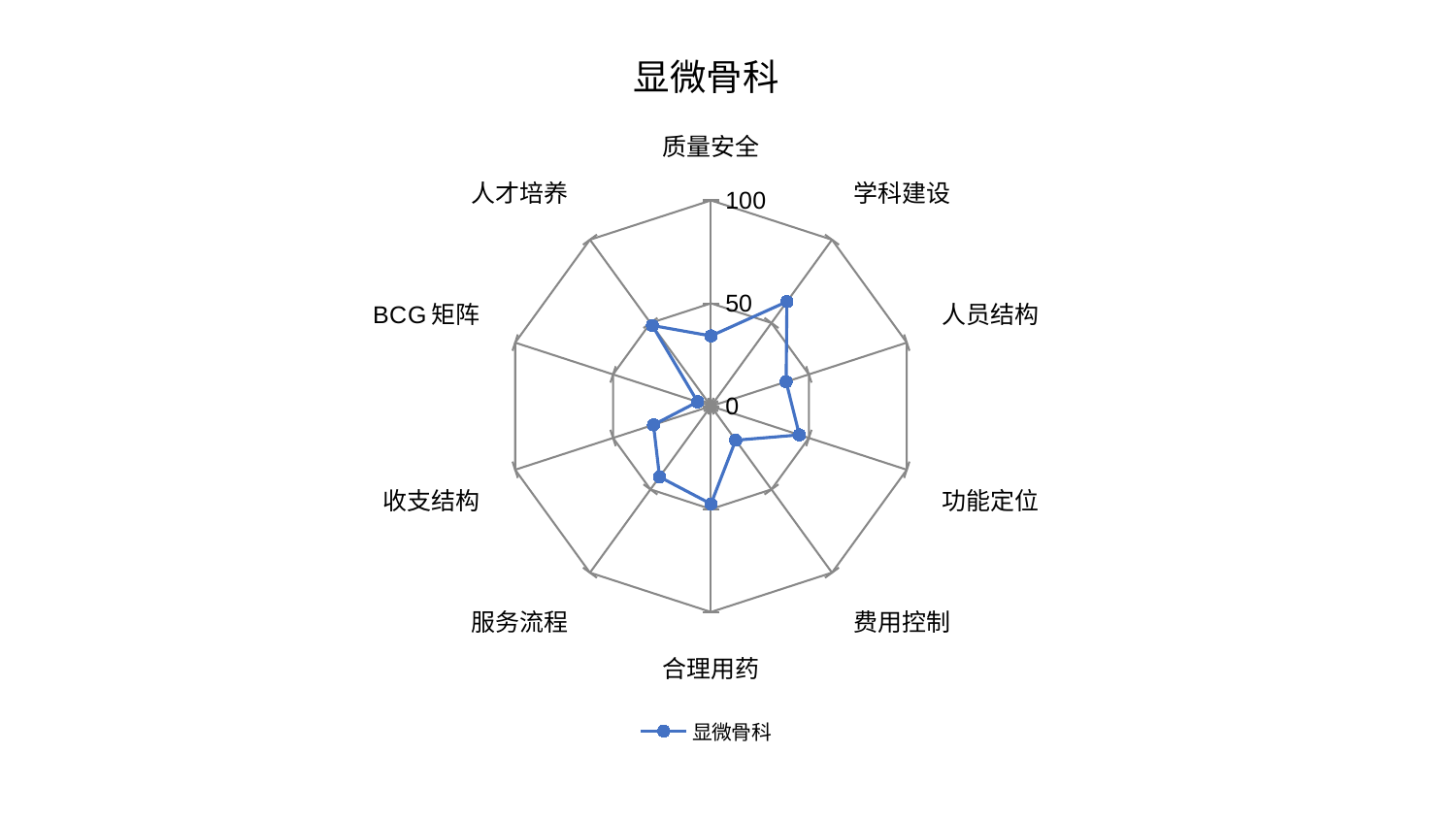

### Chart: 显微骨科

| Category | 显微骨科 |
|---|---|
| 质量安全 | 34.15394181638153 |
| 学科建设 | 62.7865310464075 |
| 人员结构 | 38.38875035073148 |
| 功能定位 | 45.15860352478839 |
| 费用控制 | 20.459089746908692 |
| 合理用药 | 47.489761283376865 |
| 服务流程 | 42.519530038380154 |
| 收支结构 | 29.36524914289582 |
| BCG矩阵 | 6.842109945601063 |
| 人才培养 | 48.470392975619234 |
153